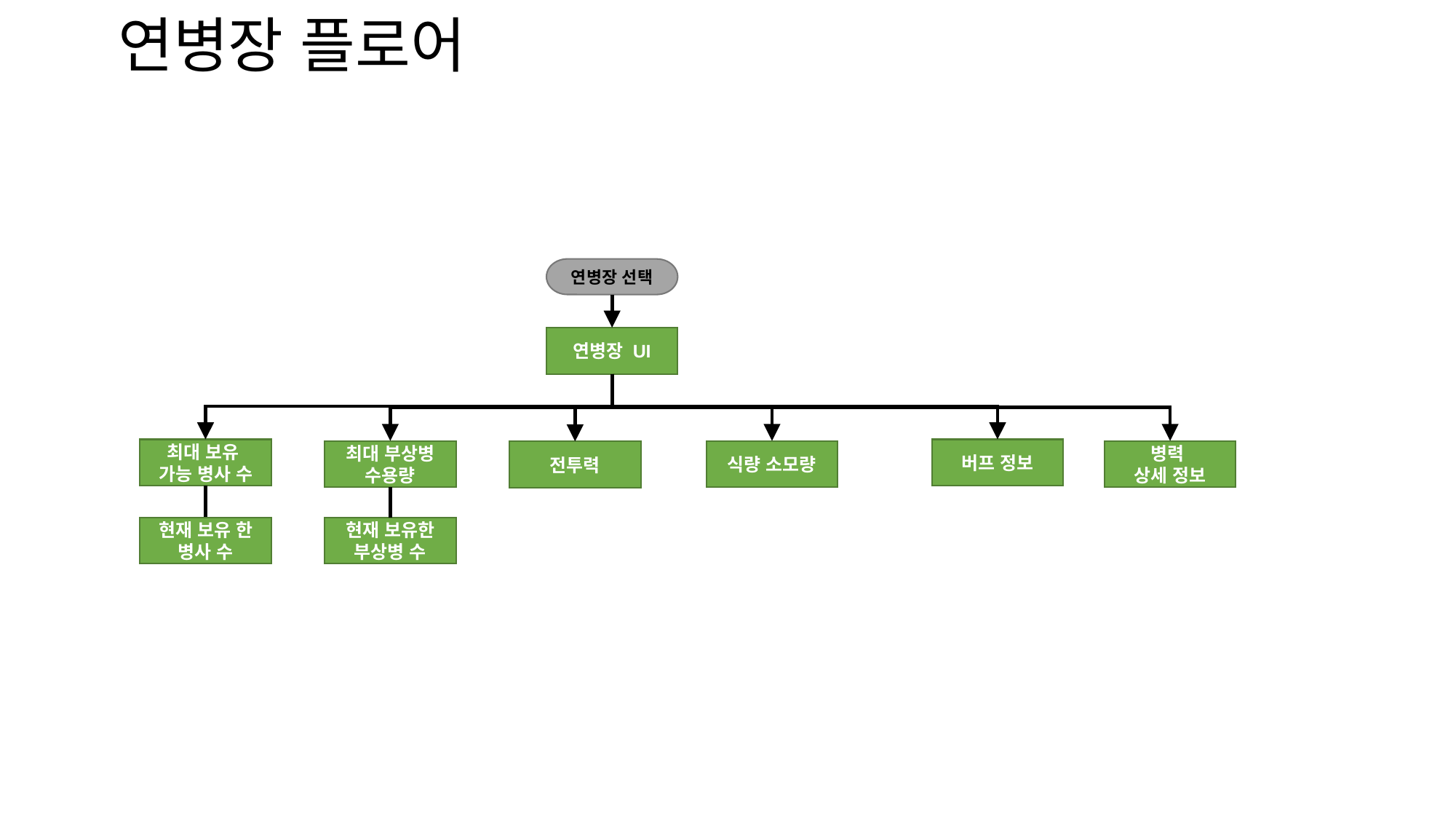

# 연병장 플로어
연병장 선택
연병장 UI
최대 보유
가능 병사 수
버프 정보
식량 소모량
최대 부상병 수용량
병력
상세 정보
전투력
현재 보유한
부상병 수
현재 보유 한
병사 수